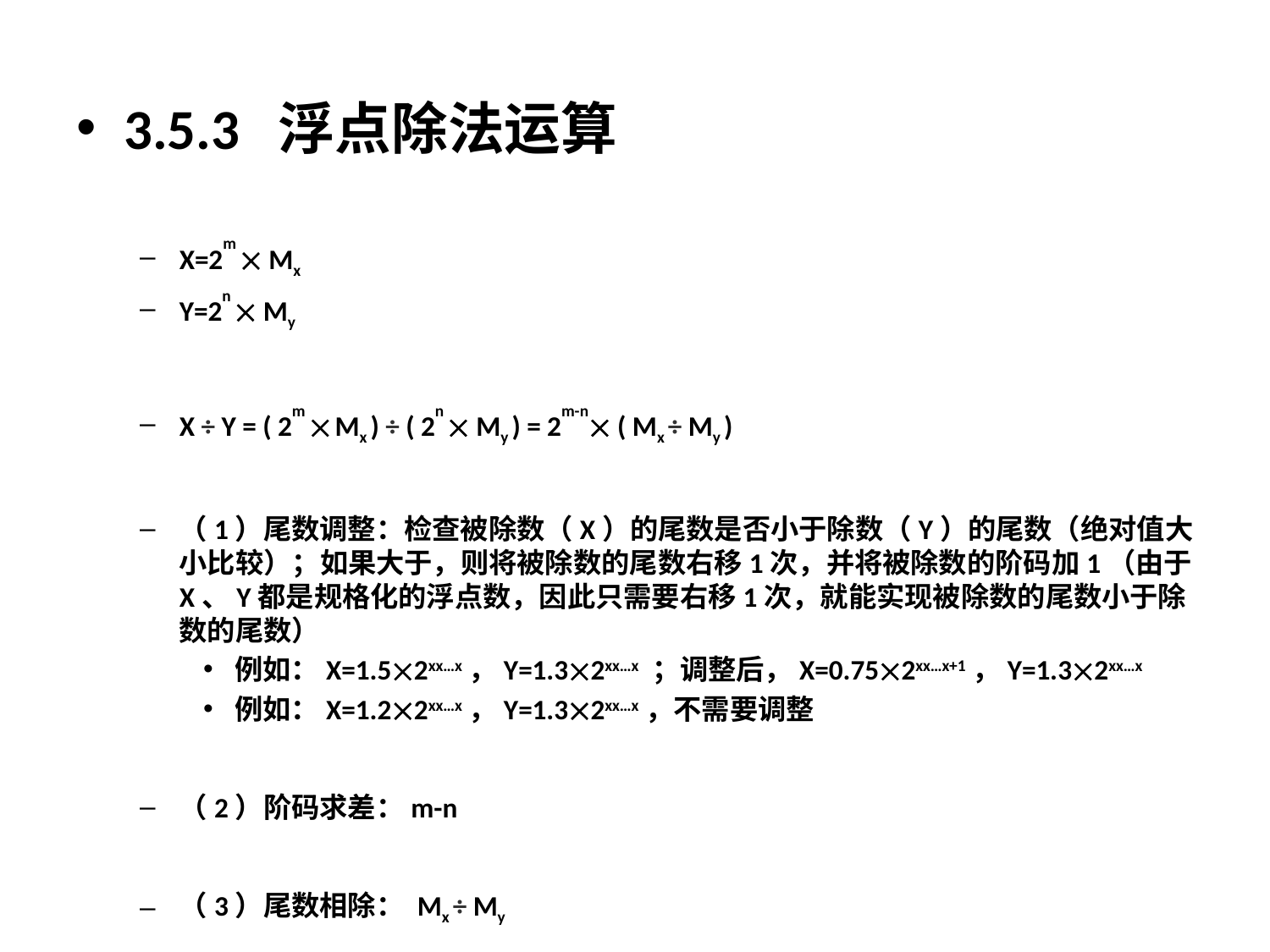

3.5.3  浮点除法运算

X=2m × Mx
Y=2n × My

X ÷ Y = ( 2m × Mx ) ÷ ( 2n × My ) = 2m-n× ( Mx ÷ My )

（1）尾数调整：检查被除数（X）的尾数是否小于除数（Y）的尾数（绝对值大小比较）；如果大于，则将被除数的尾数右移1次，并将被除数的阶码加1（由于X、Y都是规格化的浮点数，因此只需要右移1次，就能实现被除数的尾数小于除数的尾数）
例如：X=1.5×2xx…x，Y=1.3×2xx…x ；调整后，X=0.75×2xx…x+1，Y=1.3×2xx…x
例如：X=1.2×2xx…x，Y=1.3×2xx…x，不需要调整

（2）阶码求差：m-n

（3）尾数相除： Mx ÷ My

（4）规格化舍入：如果尾数相除后的商的绝对值太小，需要通过左规（尾数左移），将尾数变为规格化的数